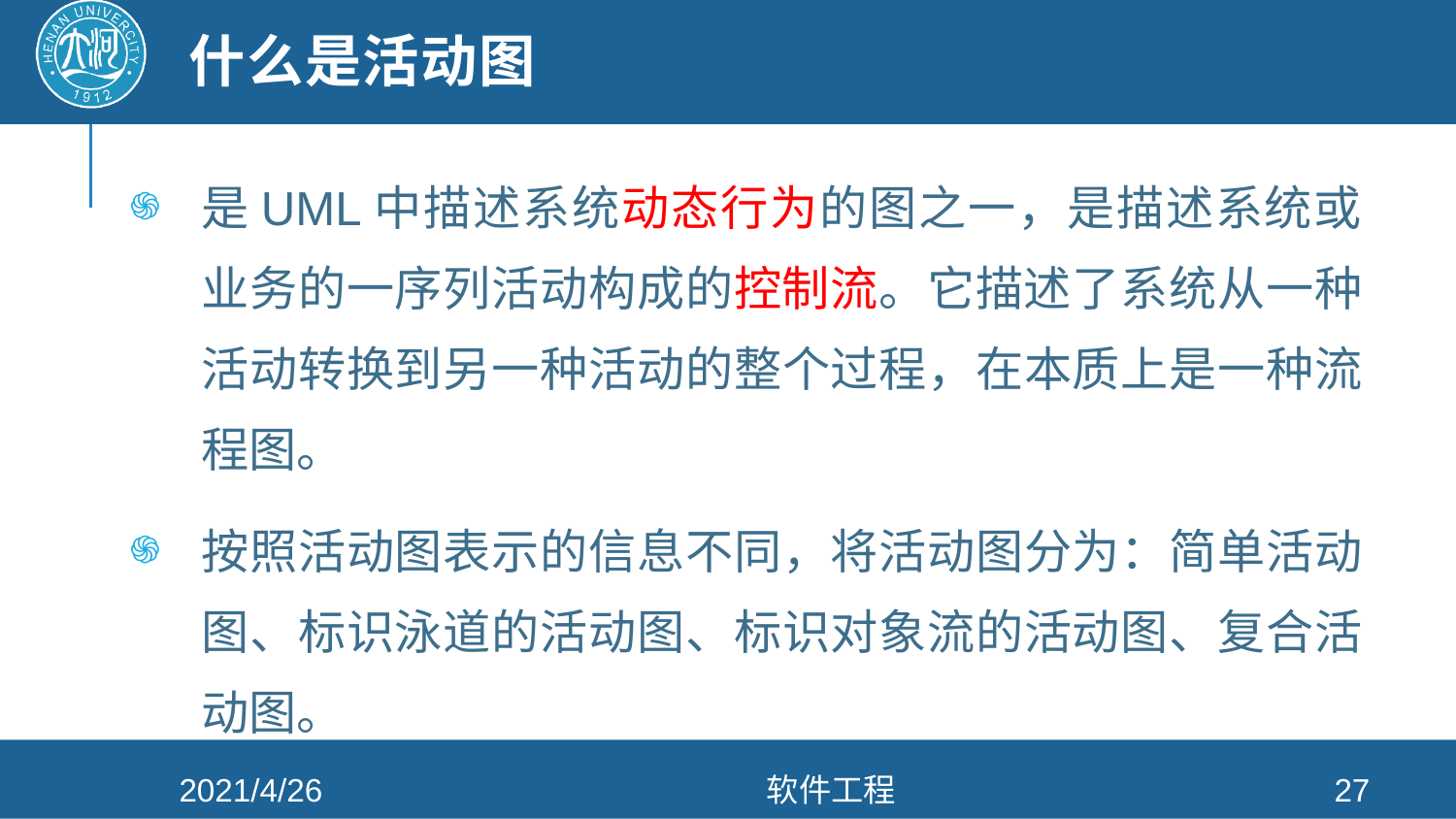

# 什么是活动图
是UML中描述系统动态行为的图之一，是描述系统或业务的一序列活动构成的控制流。它描述了系统从一种活动转换到另一种活动的整个过程，在本质上是一种流程图。
按照活动图表示的信息不同，将活动图分为：简单活动图、标识泳道的活动图、标识对象流的活动图、复合活动图。
2021/4/26
软件工程
27